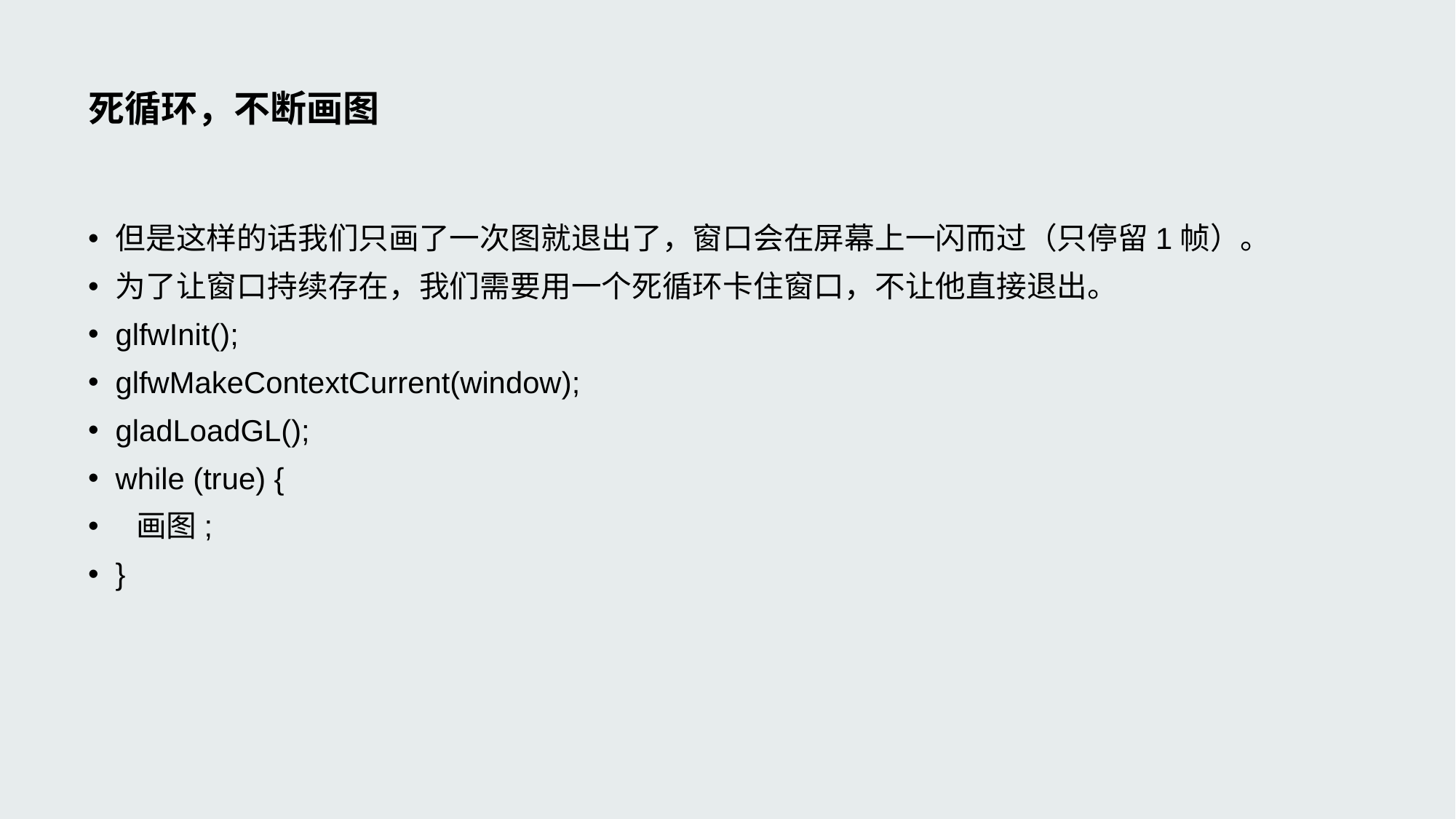

# 死循环，不断画图
但是这样的话我们只画了一次图就退出了，窗口会在屏幕上一闪而过（只停留1帧）。
为了让窗口持续存在，我们需要用一个死循环卡住窗口，不让他直接退出。
glfwInit();
glfwMakeContextCurrent(window);
gladLoadGL();
while (true) {
  画图;
}